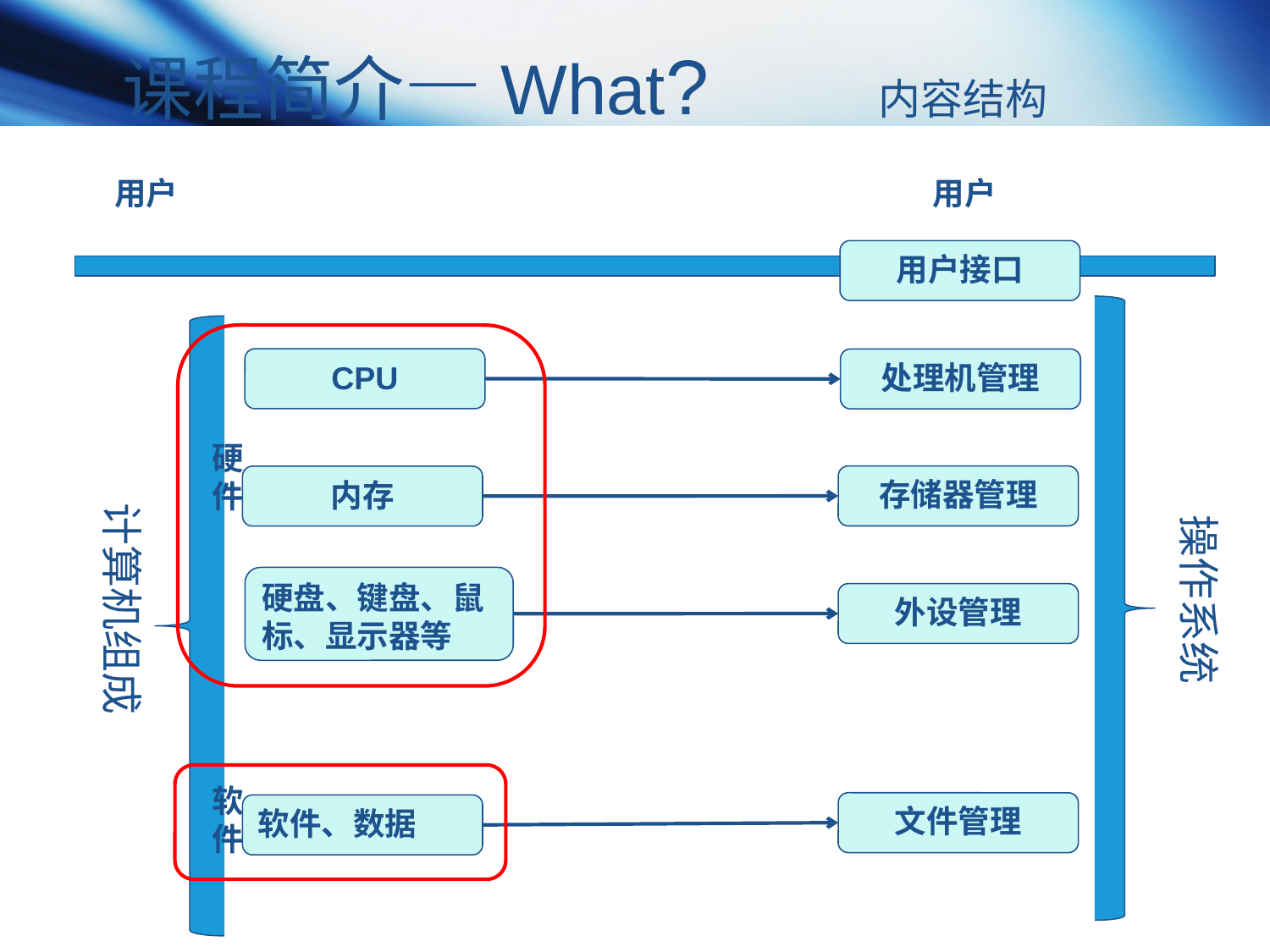

课程简介—What?       内容结构

用户
用户
用户接口

硬件

软件

CPU
处理机管理
存储器管理
内存
计算机组成
操作系统
硬盘、键盘、鼠标、显示器等
外设管理

文件管理
软件、数据